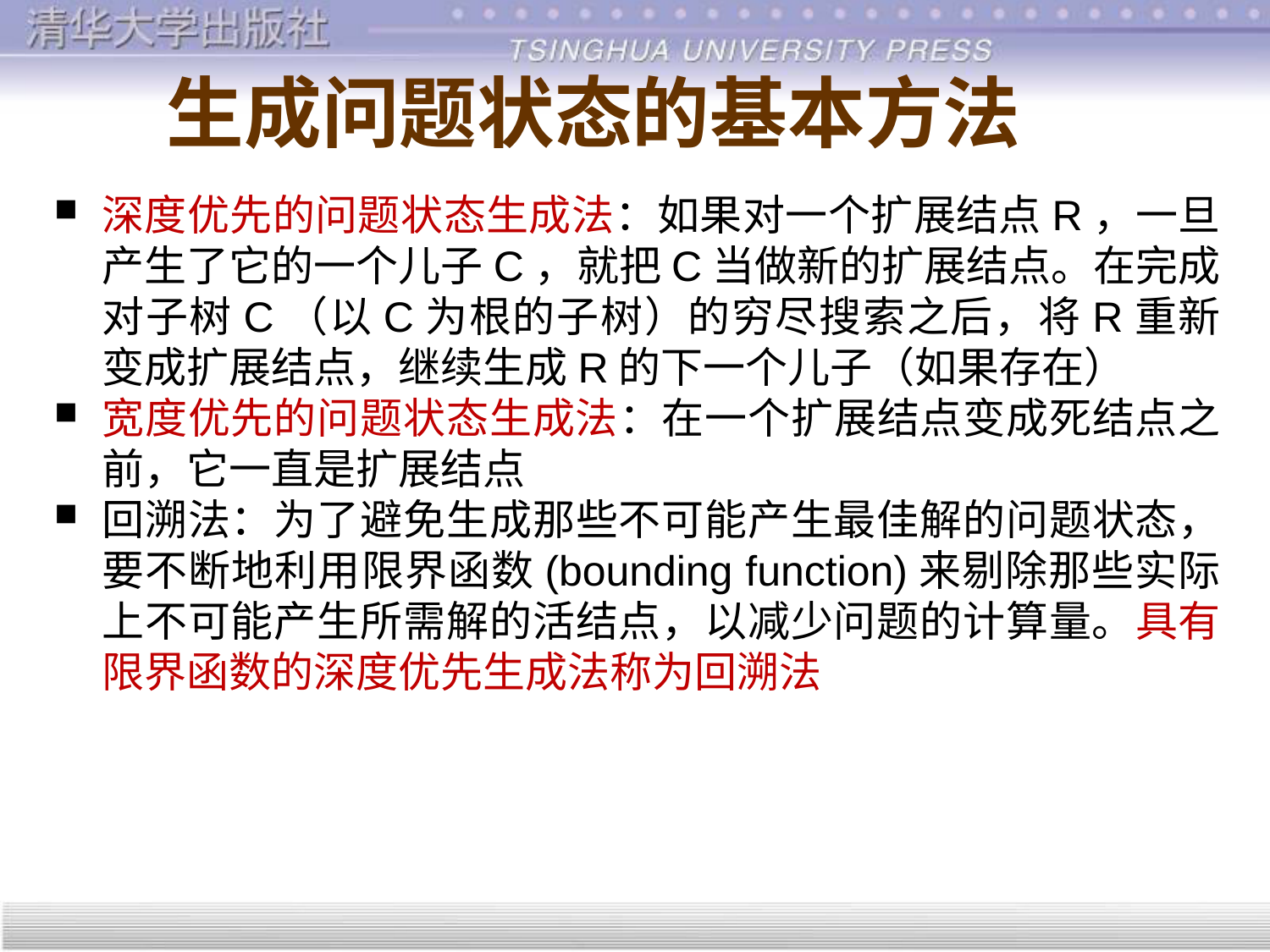

# 生成问题状态的基本方法

深度优先的问题状态生成法：如果对一个扩展结点R，一旦产生了它的一个儿子C，就把C当做新的扩展结点。在完成对子树C（以C为根的子树）的穷尽搜索之后，将R重新变成扩展结点，继续生成R的下一个儿子（如果存在）
宽度优先的问题状态生成法：在一个扩展结点变成死结点之前，它一直是扩展结点
回溯法：为了避免生成那些不可能产生最佳解的问题状态，要不断地利用限界函数(bounding function)来剔除那些实际上不可能产生所需解的活结点，以减少问题的计算量。具有限界函数的深度优先生成法称为回溯法